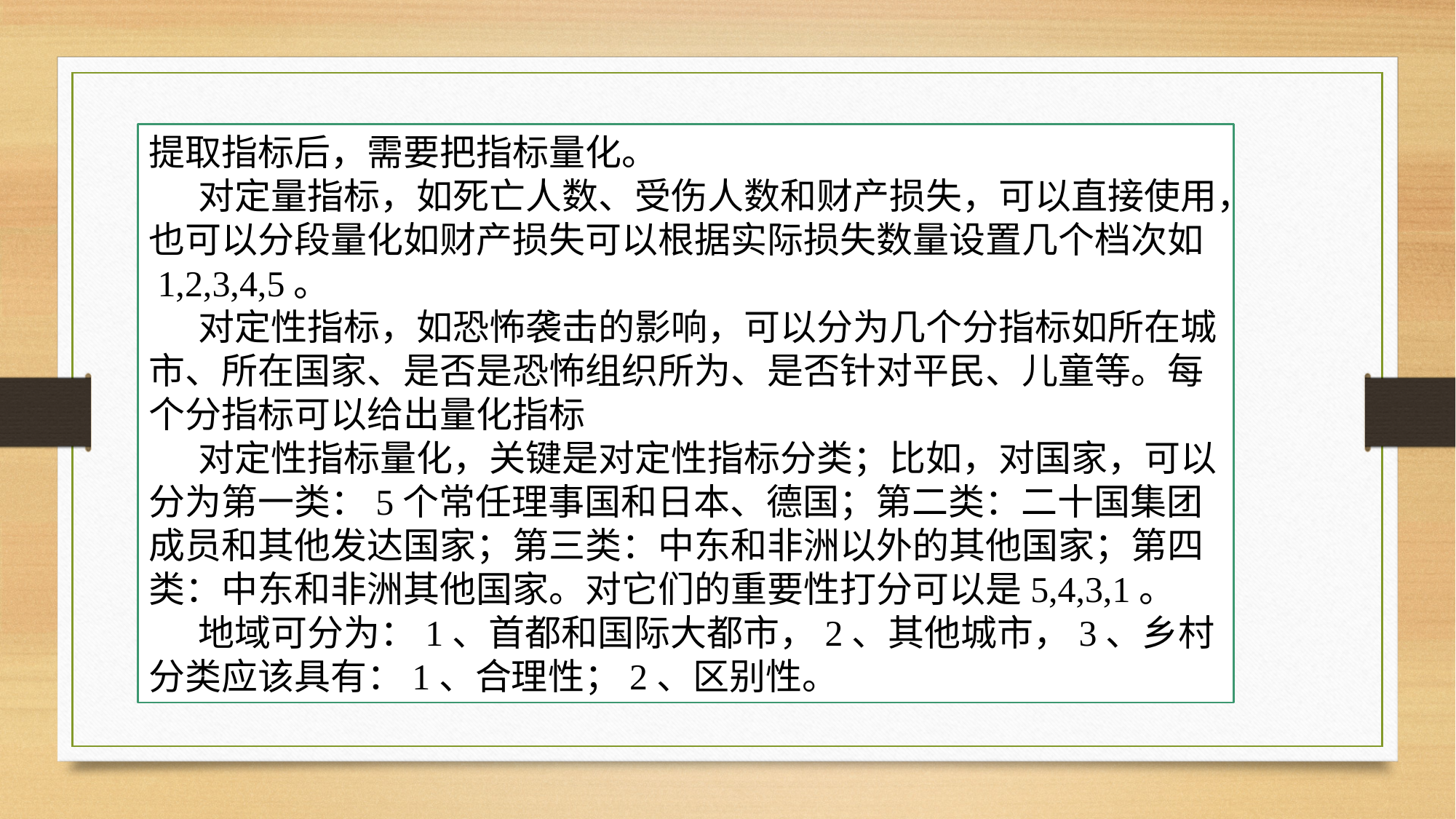

提取指标后，需要把指标量化。
     对定量指标，如死亡人数、受伤人数和财产损失，可以直接使用，也可以分段量化如财产损失可以根据实际损失数量设置几个档次如
 1,2,3,4,5。
     对定性指标，如恐怖袭击的影响，可以分为几个分指标如所在城市、所在国家、是否是恐怖组织所为、是否针对平民、儿童等。每个分指标可以给出量化指标
     对定性指标量化，关键是对定性指标分类；比如，对国家，可以分为第一类：5个常任理事国和日本、德国；第二类：二十国集团成员和其他发达国家；第三类：中东和非洲以外的其他国家；第四类：中东和非洲其他国家。对它们的重要性打分可以是5,4,3,1。
     地域可分为：1、首都和国际大都市，2、其他城市，3、乡村
分类应该具有：1、合理性；2、区别性。